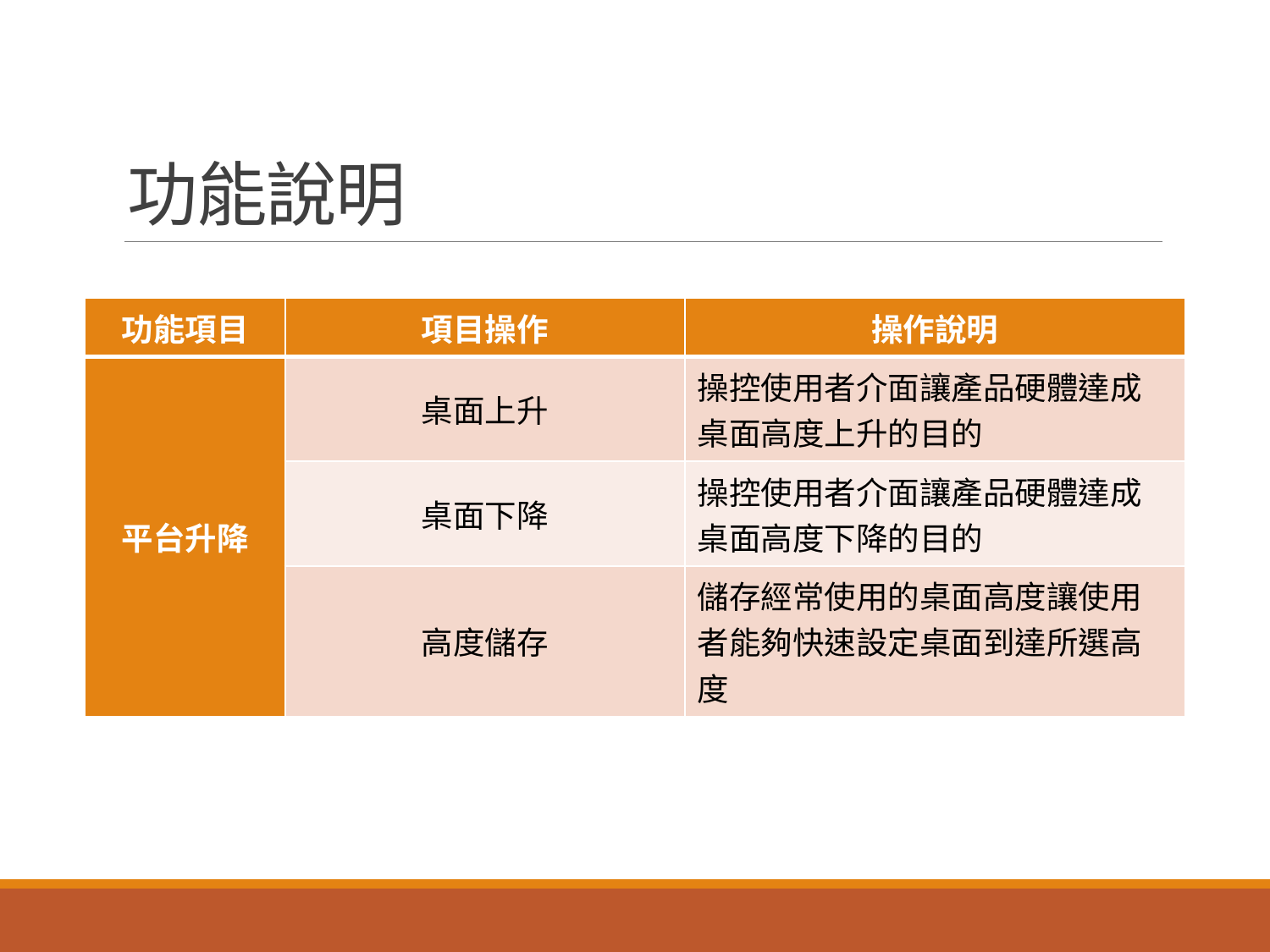

# 功能說明
| 功能項目 | 項目操作 | 操作說明 |
| --- | --- | --- |
| 平台升降 | 桌面上升 | 操控使用者介面讓產品硬體達成桌面高度上升的目的 |
|  | 桌面下降 | 操控使用者介面讓產品硬體達成桌面高度下降的目的 |
|  | 高度儲存 | 儲存經常使用的桌面高度讓使用者能夠快速設定桌面到達所選高度 |